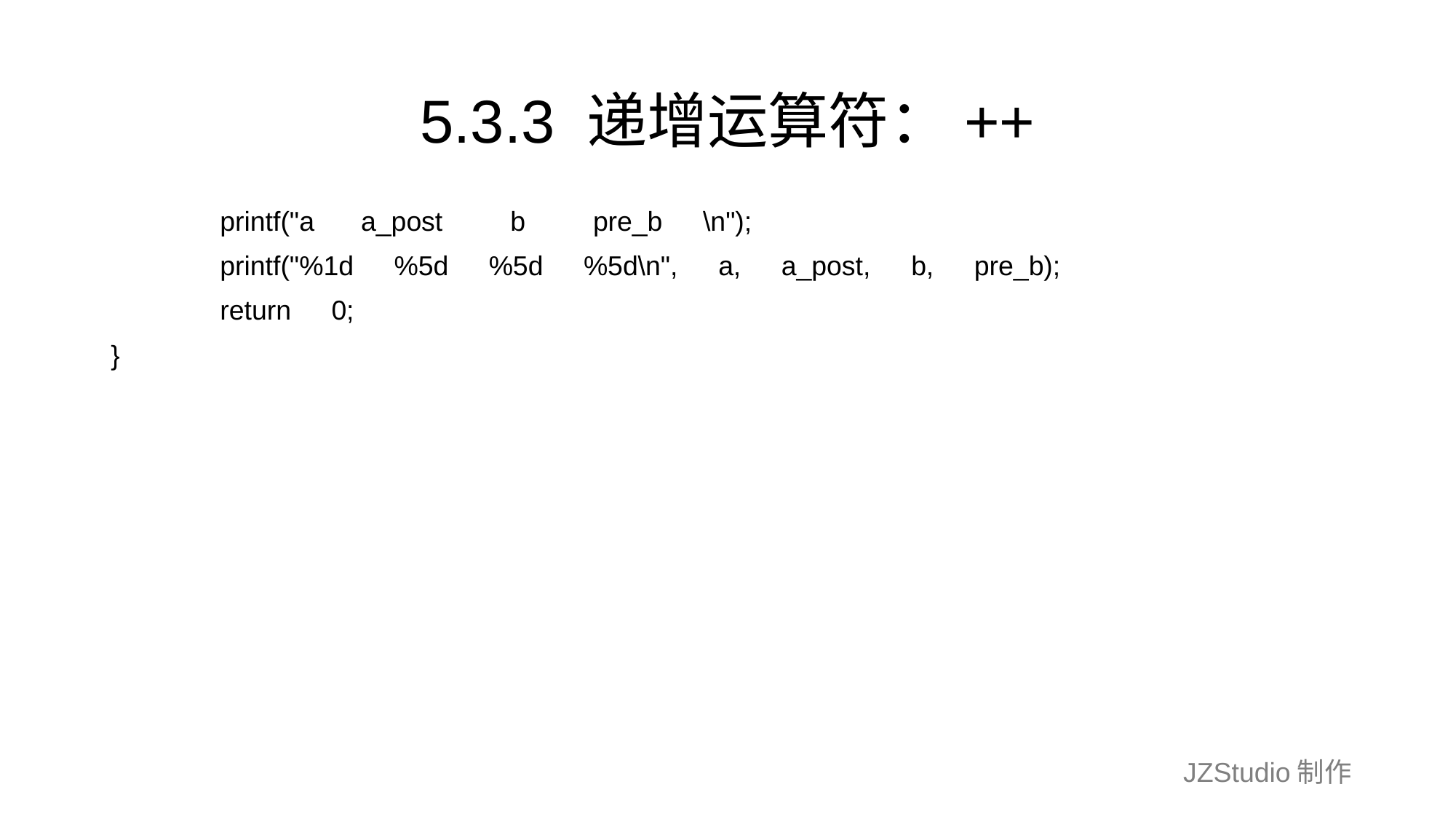

# 5.3.3 递增运算符：++
	printf("a　 a_post　　b　　pre_b　\n");
	printf("%1d　%5d　%5d　%5d\n",　a,　a_post,　b,　pre_b);
	return　0;
}